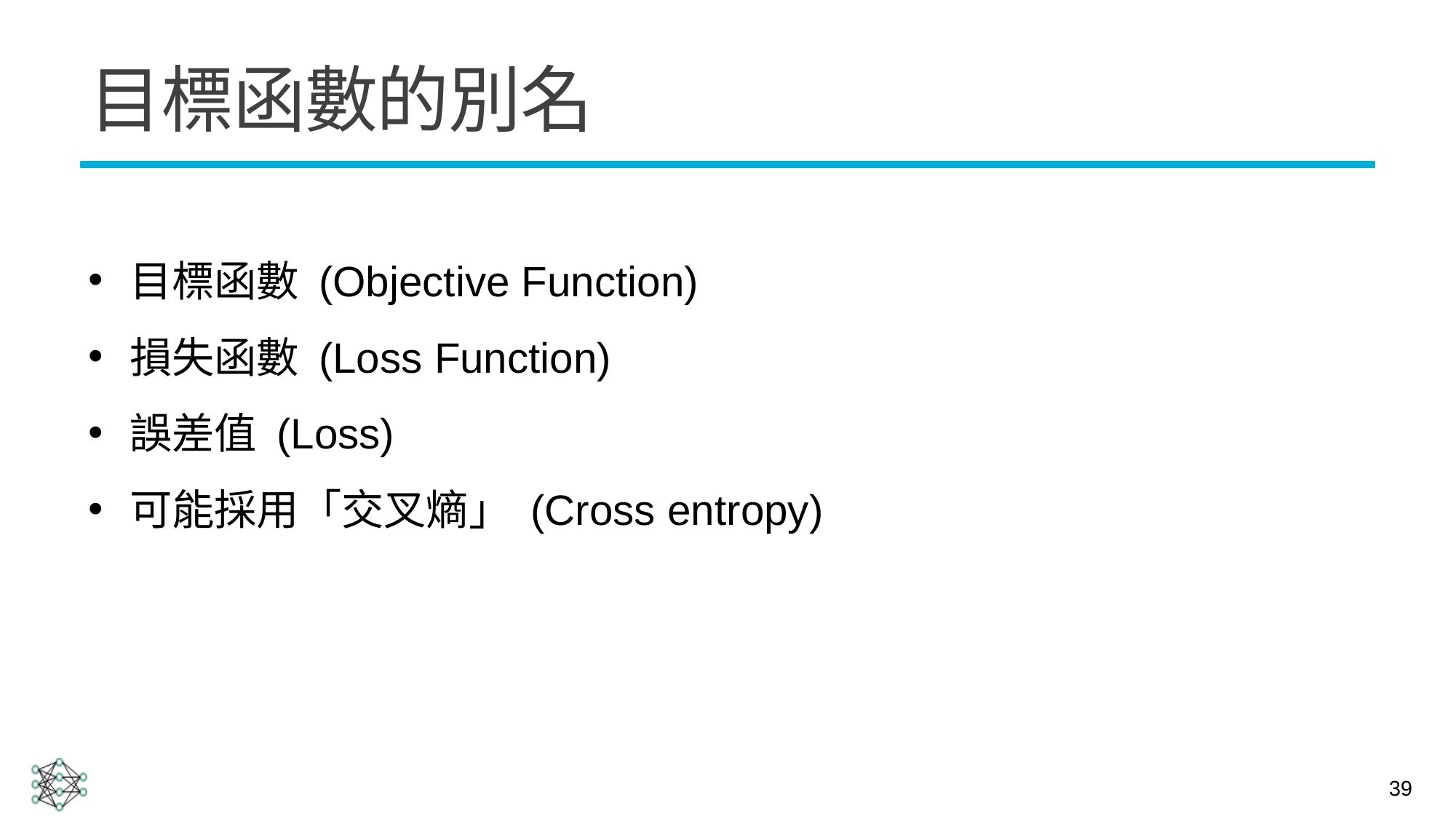

# 目標函數的別名
目標函數 (Objective Function)
損失函數 (Loss Function)
誤差值 (Loss)
可能採用「交叉熵」 (Cross entropy)
39